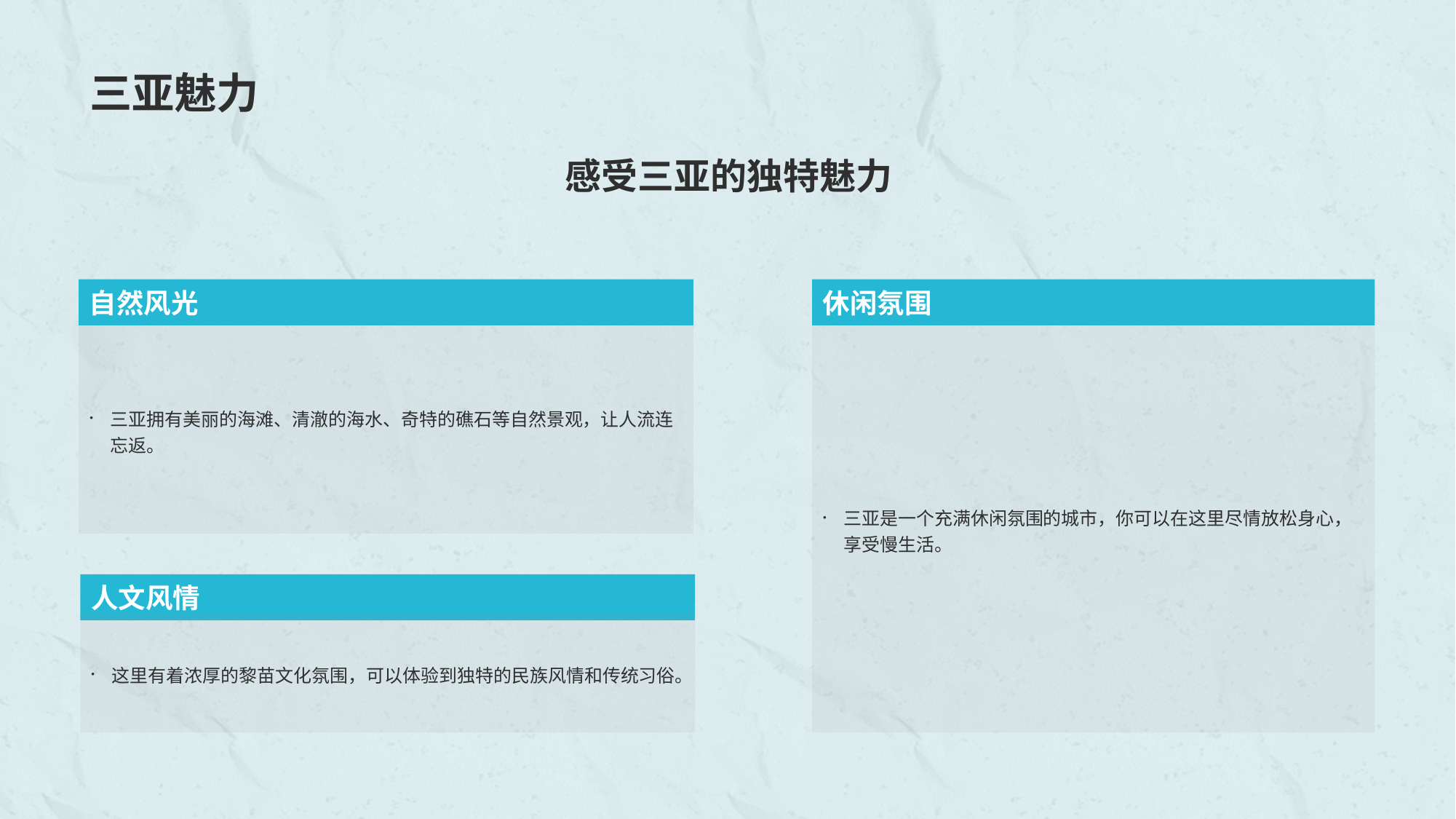

# 三亚魅力
感受三亚的独特魅力
自然风光
三亚拥有美丽的海滩、清澈的海水、奇特的礁石等自然景观，让人流连忘返。
休闲氛围
三亚是一个充满休闲氛围的城市，你可以在这里尽情放松身心，享受慢生活。
人文风情
这里有着浓厚的黎苗文化氛围，可以体验到独特的民族风情和传统习俗。